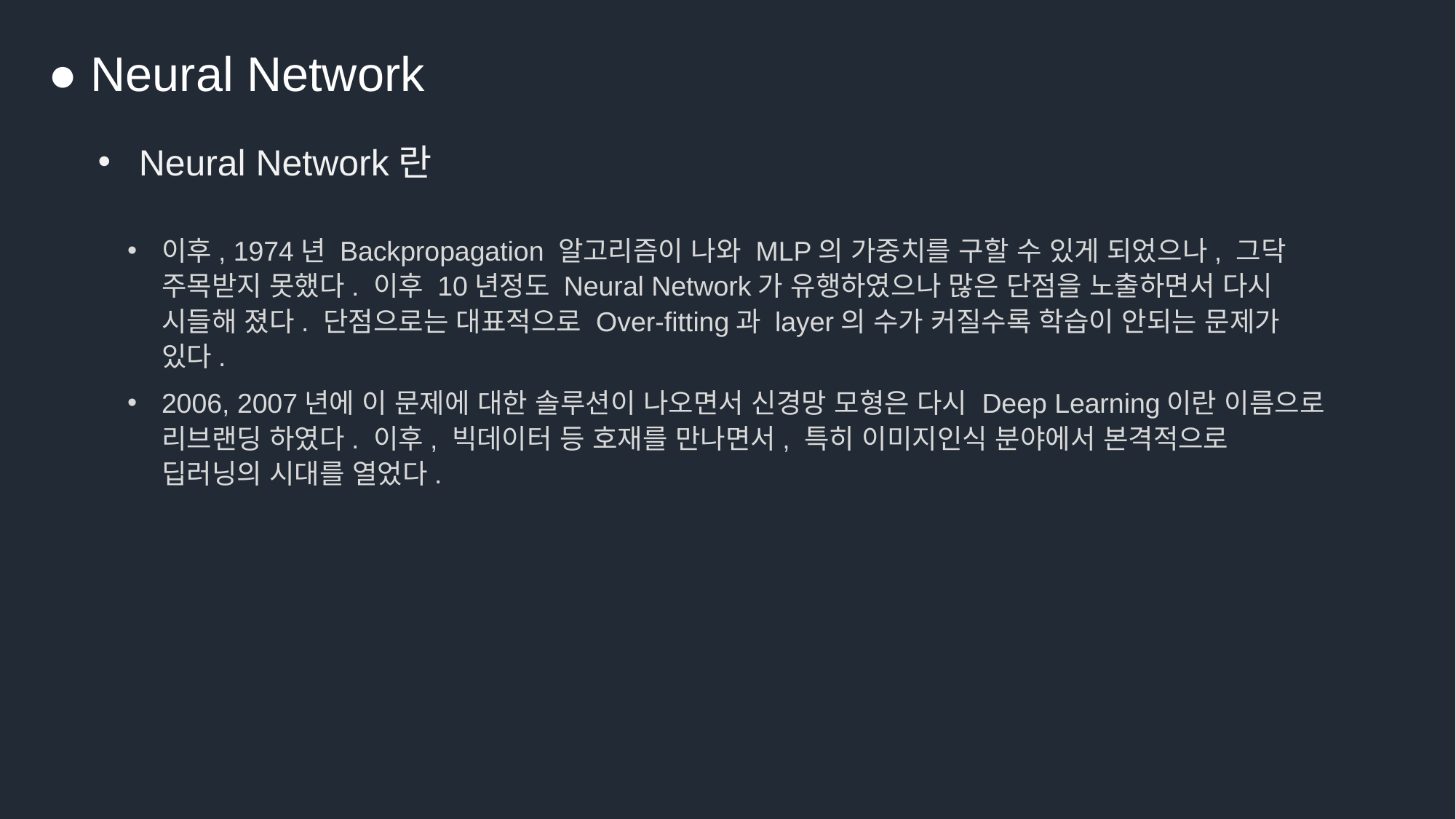

● Neural Network
Neural Network란
이후, 1974년 Backpropagation 알고리즘이 나와 MLP의 가중치를 구할 수 있게 되었으나, 그닥 주목받지 못했다. 이후 10년정도 Neural Network가 유행하였으나 많은 단점을 노출하면서 다시 시들해 졌다. 단점으로는 대표적으로 Over-fitting과 layer의 수가 커질수록 학습이 안되는 문제가 있다.
2006, 2007년에 이 문제에 대한 솔루션이 나오면서 신경망 모형은 다시 Deep Learning이란 이름으로 리브랜딩 하였다. 이후, 빅데이터 등 호재를 만나면서, 특히 이미지인식 분야에서 본격적으로 딥러닝의 시대를 열었다.